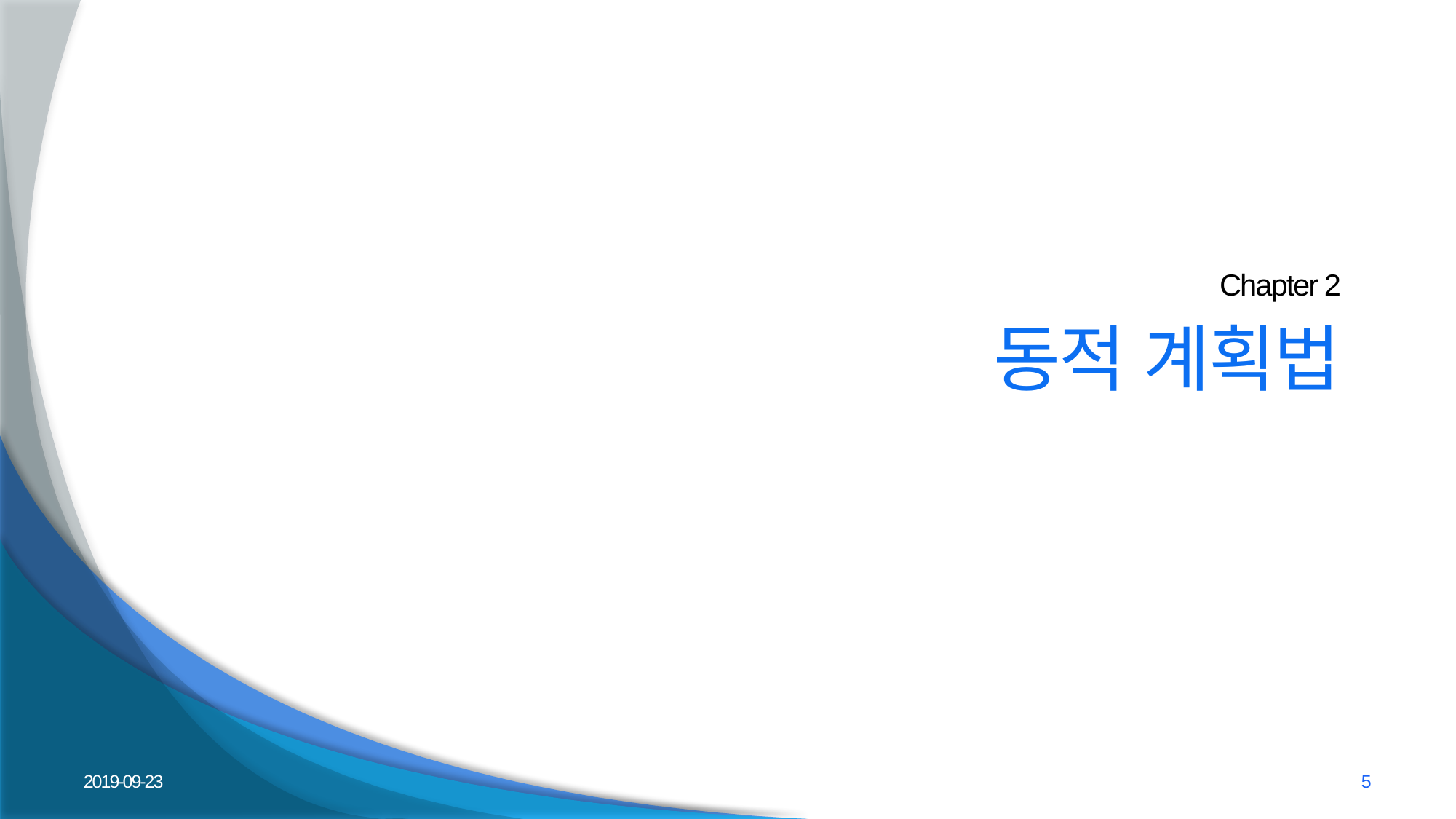

Chapter 2
# 동적 계획법
2019-09-23
5